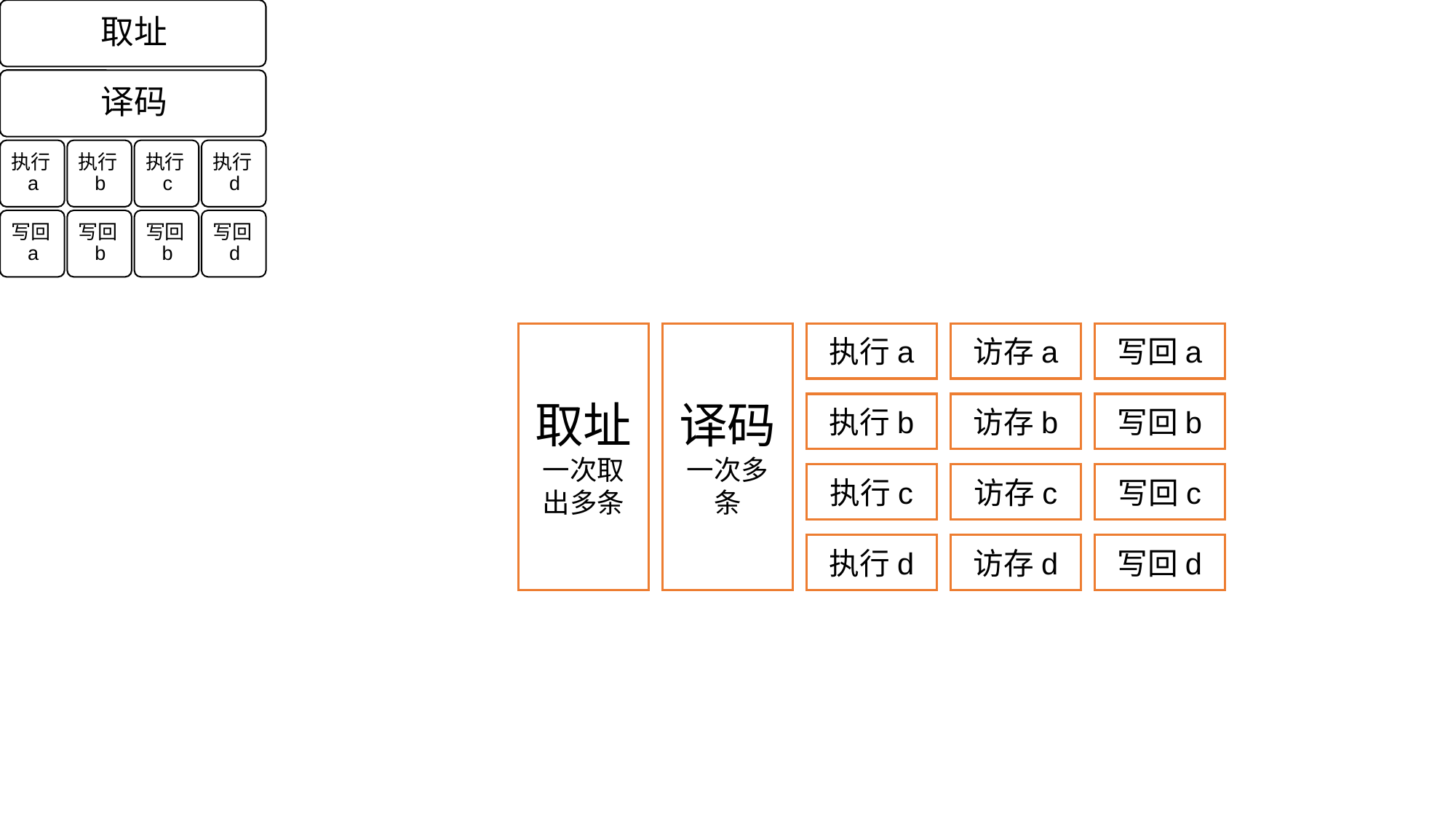

取址
译码
执行a
写回a
执行b
写回b
执行c
写回b
执行d
写回d
取址
一次取出多条
译码一次多条
执行a
写回a
访存a
执行b
写回b
访存b
执行c
写回c
访存c
执行d
写回d
访存d